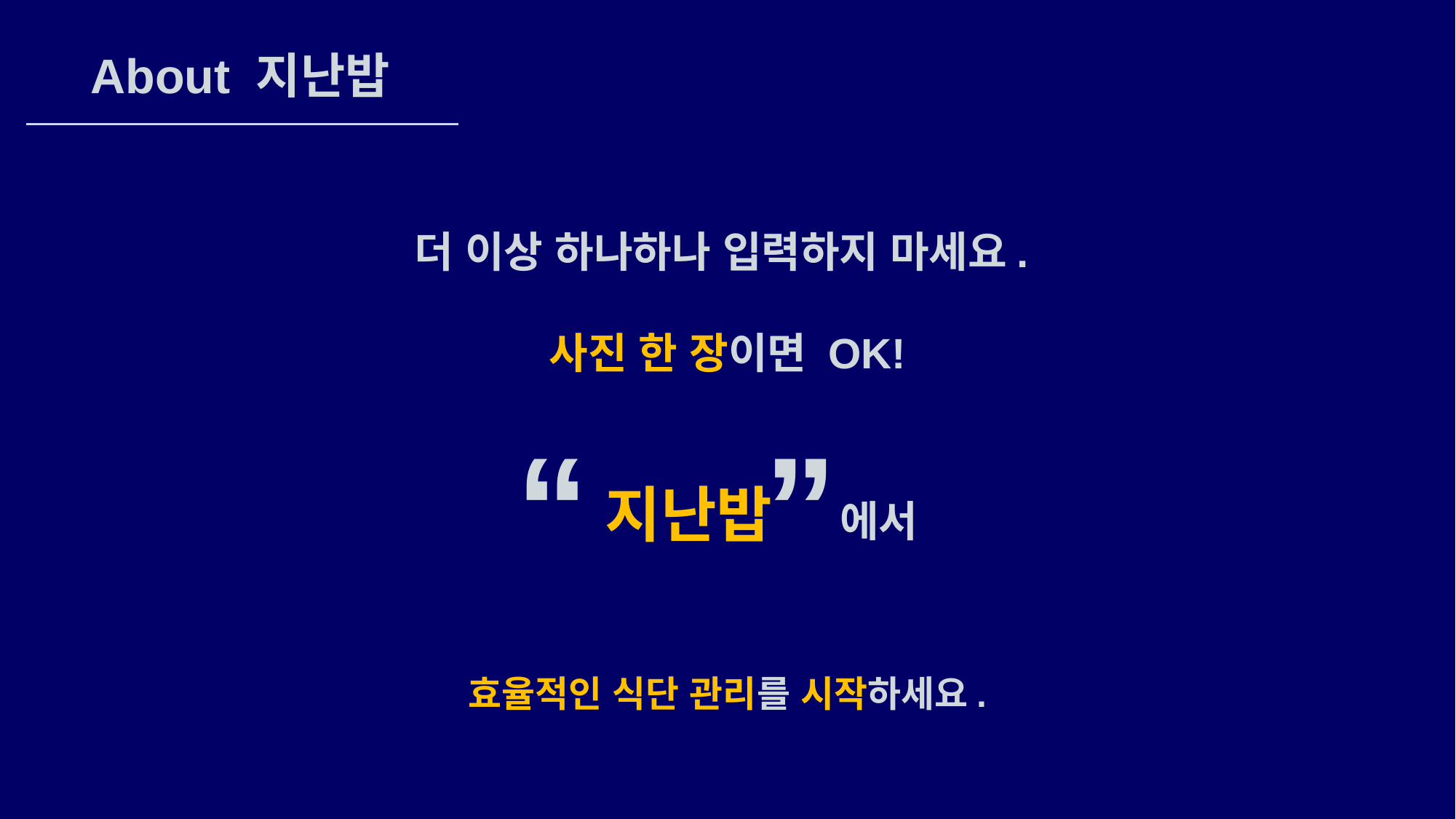

About 지난밥
더 이상 하나하나 입력하지 마세요.
사진 한 장이면 OK!
“
”
지난밥    에서
효율적인 식단 관리를 시작하세요.